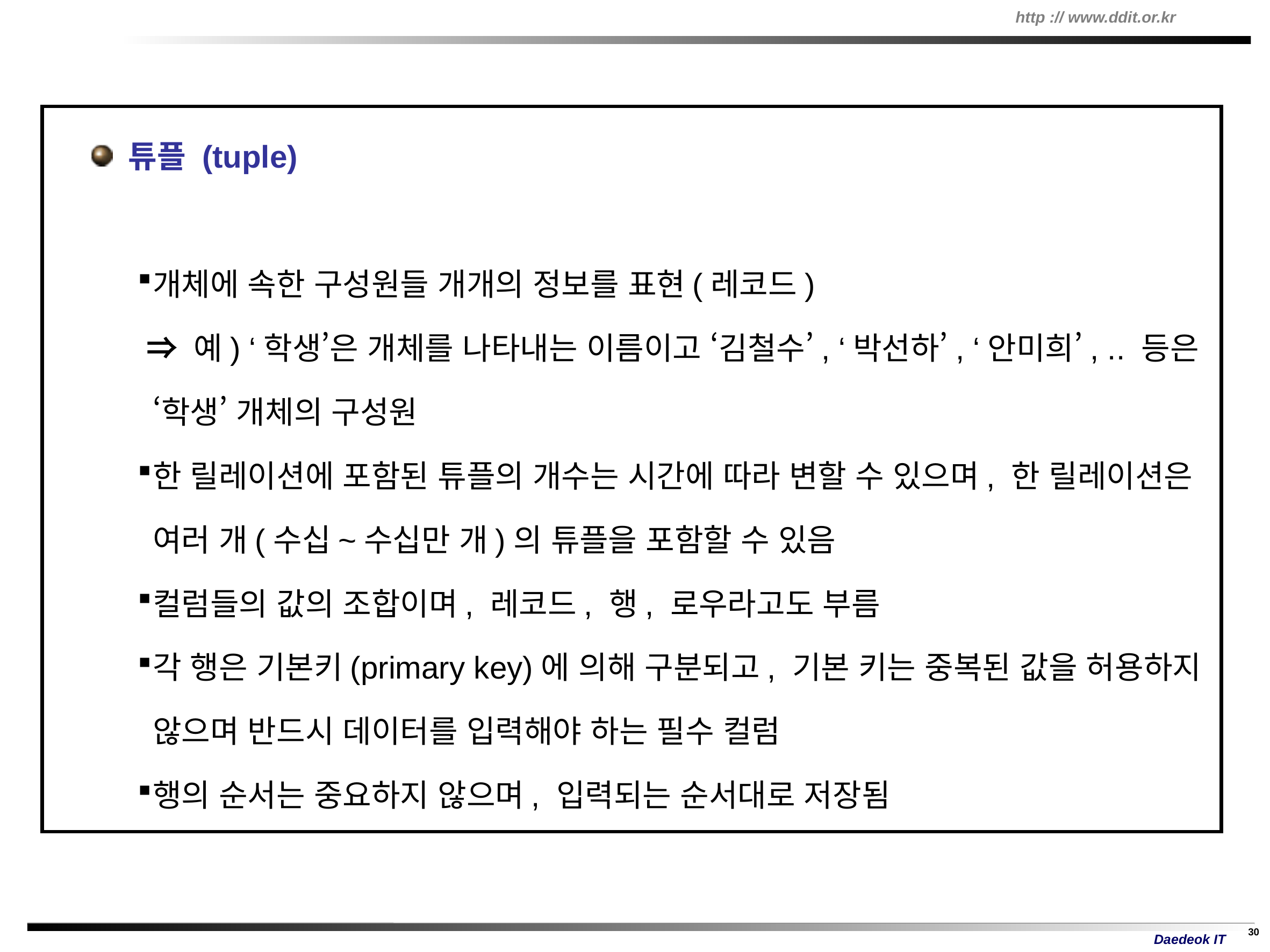

튜플 (tuple)

개체에 속한 구성원들 개개의 정보를 표현(레코드)
 ⇒ 예) ‘학생’은 개체를 나타내는 이름이고 ‘김철수’, ‘박선하’, ‘안미희’, .. 등은 ‘학생’ 개체의 구성원
한 릴레이션에 포함된 튜플의 개수는 시간에 따라 변할 수 있으며, 한 릴레이션은 여러 개(수십~수십만 개)의 튜플을 포함할 수 있음
컬럼들의 값의 조합이며, 레코드, 행, 로우라고도 부름
각 행은 기본키(primary key)에 의해 구분되고, 기본 키는 중복된 값을 허용하지 않으며 반드시 데이터를 입력해야 하는 필수 컬럼
행의 순서는 중요하지 않으며, 입력되는 순서대로 저장됨